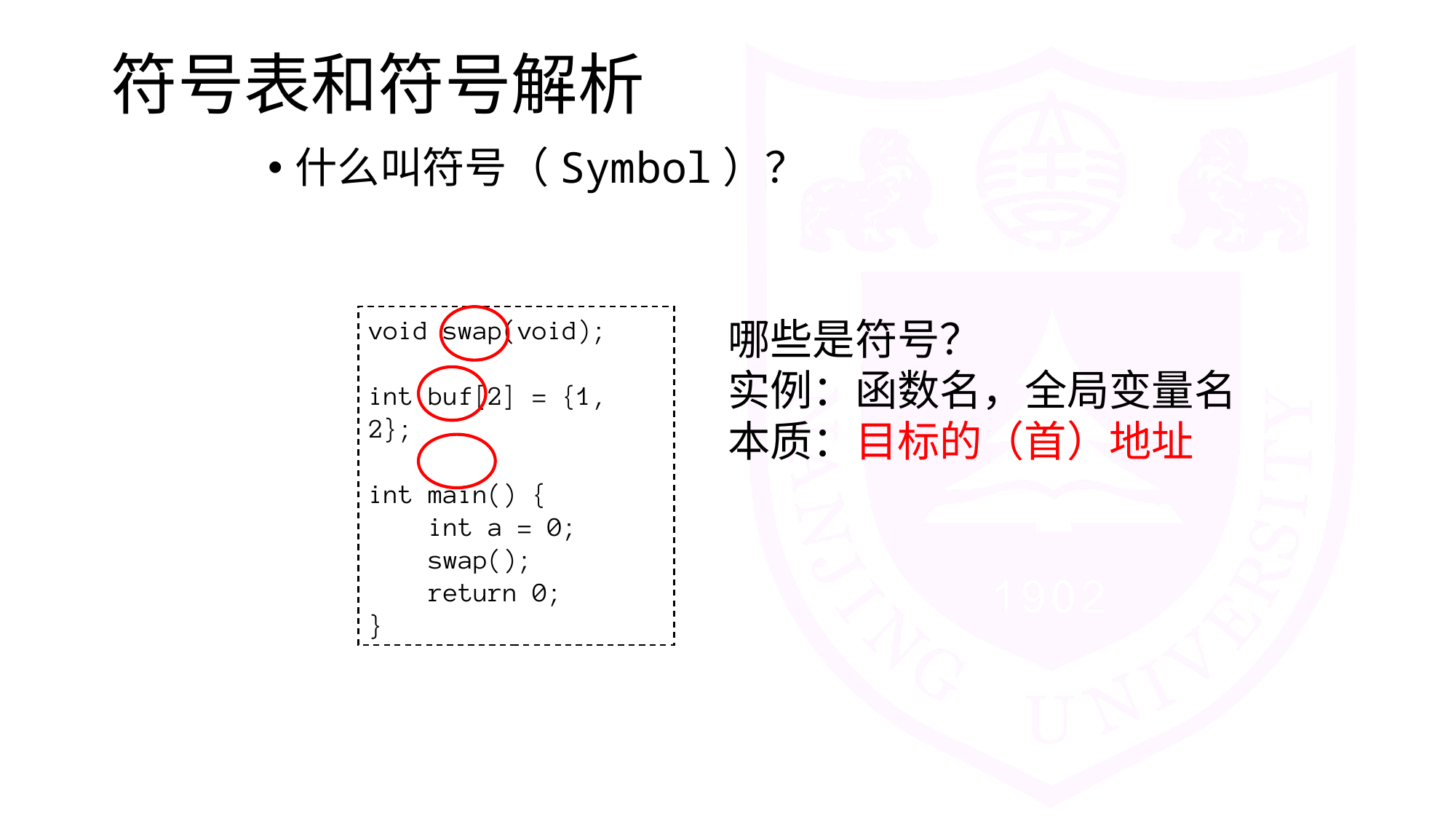

# 符号表和符号解析
什么叫符号（Symbol）？

void swap(void);

int buf[2] = {1, 2};

int main() {
    int a = 0;
    swap();
    return 0;
}
哪些是符号？
实例：函数名，全局变量名
本质：目标的（首）地址